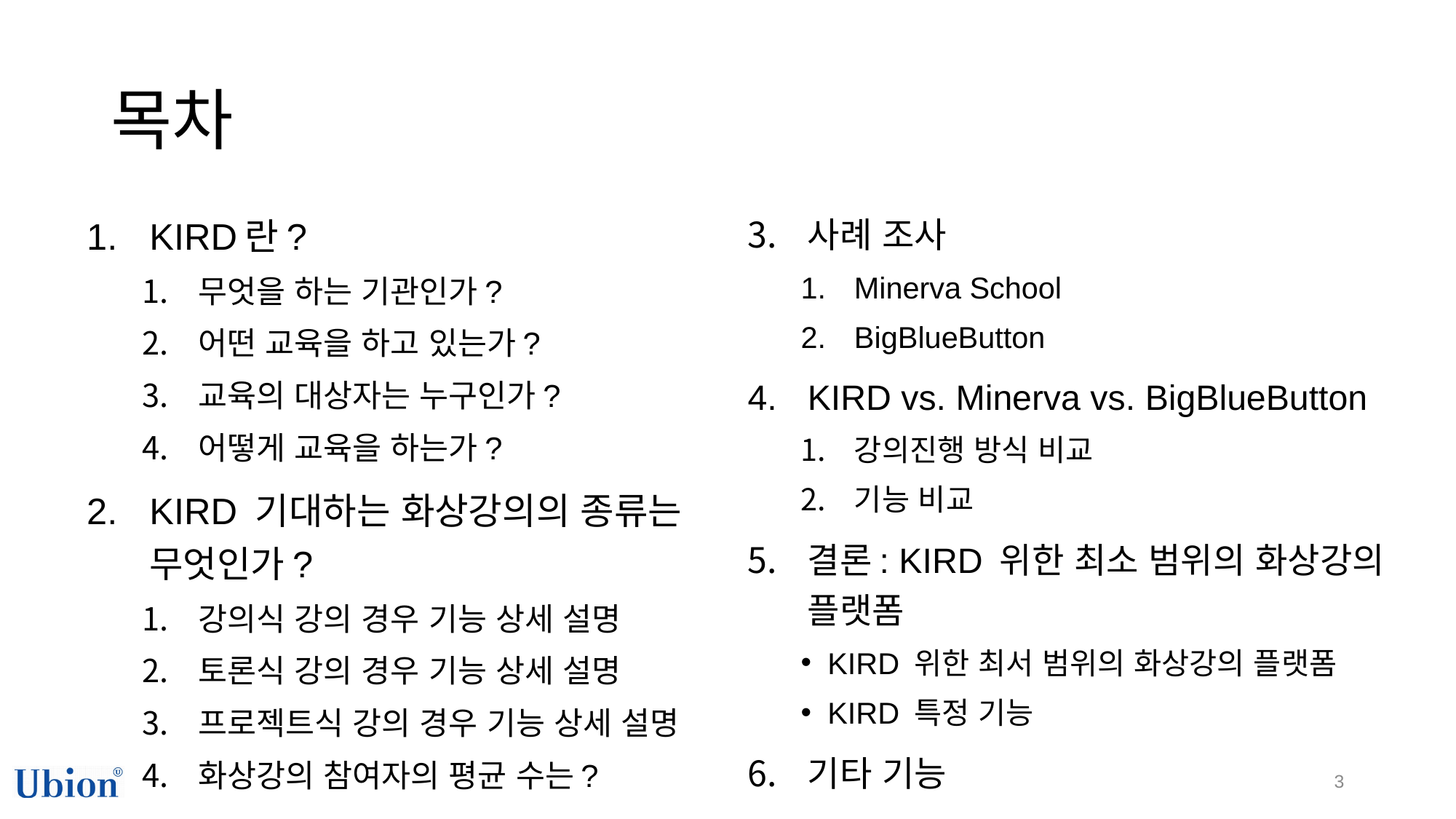

# 목차
KIRD란?
무엇을 하는 기관인가?
어떤 교육을 하고 있는가?
교육의 대상자는 누구인가?
어떻게 교육을 하는가?
KIRD 기대하는 화상강의의 종류는 무엇인가?
강의식 강의 경우 기능 상세 설명
토론식 강의 경우 기능 상세 설명
프로젝트식 강의 경우 기능 상세 설명
화상강의 참여자의 평균 수는?

사례 조사
Minerva School
BigBlueButton
KIRD vs. Minerva vs. BigBlueButton
강의진행 방식 비교
기능 비교
결론: KIRD 위한 최소 범위의 화상강의 플랫폼
KIRD 위한 최서 범위의 화상강의 플랫폼
KIRD 특정 기능
기타 기능
3